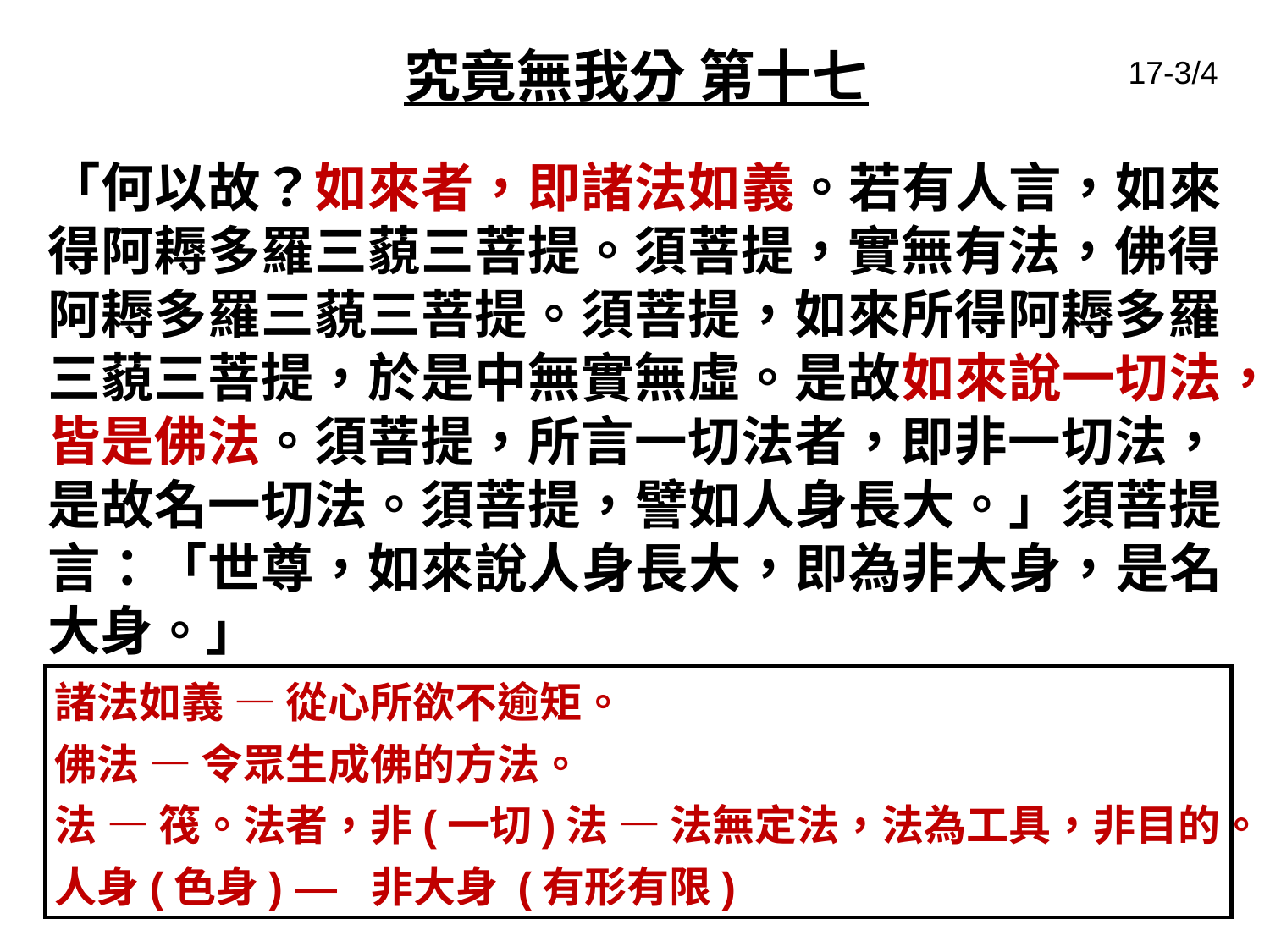

# 究竟無我分 第十七
17-3/4
「何以故？如來者，即諸法如義。若有人言，如來得阿耨多羅三藐三菩提。須菩提，實無有法，佛得阿耨多羅三藐三菩提。須菩提，如來所得阿耨多羅三藐三菩提，於是中無實無虛。是故如來說一切法，皆是佛法。須菩提，所言一切法者，即非一切法，是故名一切法。須菩提，譬如人身長大。」須菩提言：「世尊，如來說人身長大，即為非大身，是名大身。」
諸法如義 — 從心所欲不逾矩。
佛法 — 令眾生成佛的方法。
法 — 筏。法者，非(一切)法 — 法無定法，法為工具，非目的。
人身(色身) —  非大身 (有形有限)